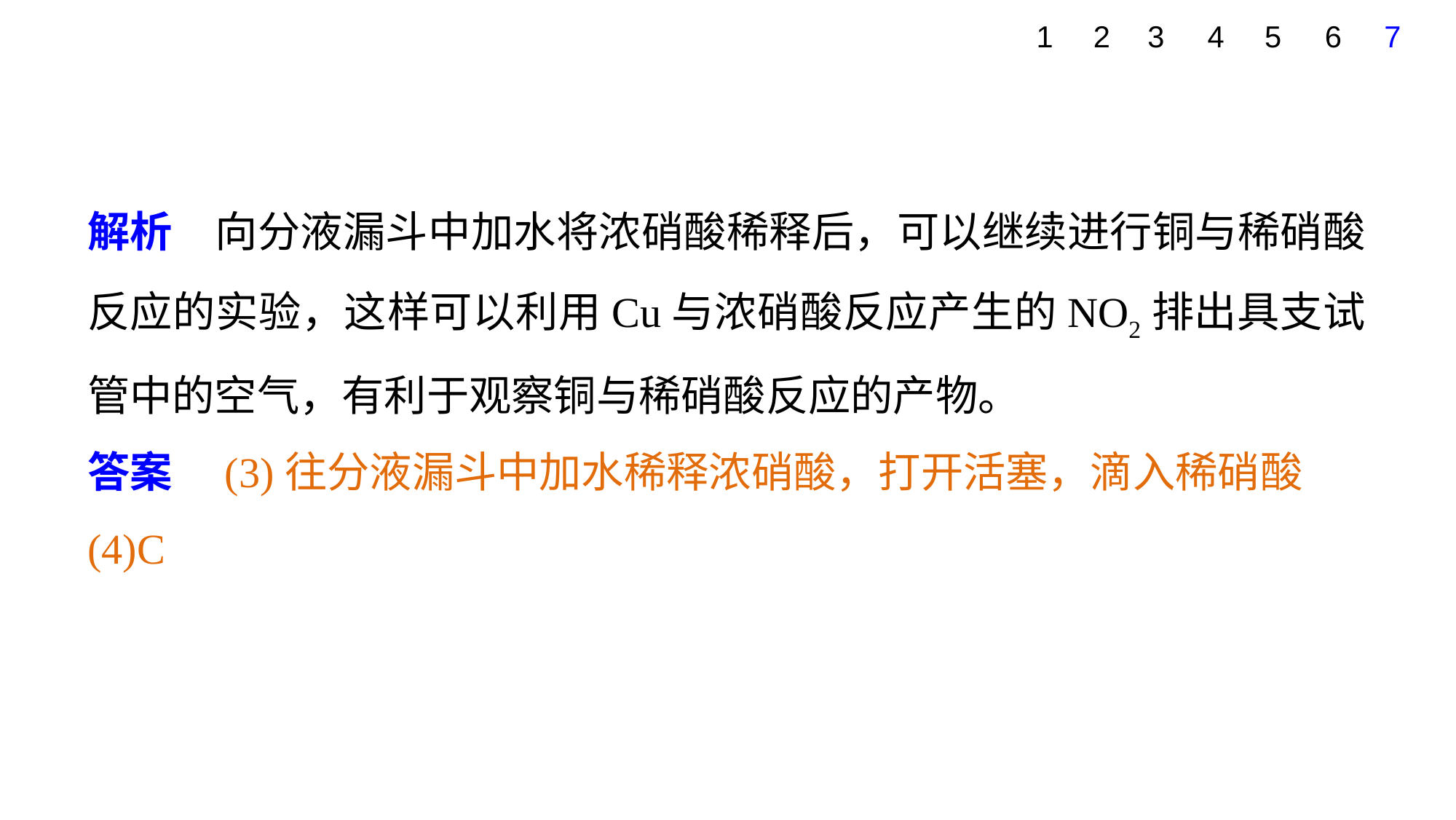

7
1
2
3
4
5
6
解析　向分液漏斗中加水将浓硝酸稀释后，可以继续进行铜与稀硝酸反应的实验，这样可以利用Cu与浓硝酸反应产生的NO2排出具支试管中的空气，有利于观察铜与稀硝酸反应的产物。
答案　(3)往分液漏斗中加水稀释浓硝酸，打开活塞，滴入稀硝酸
(4)C